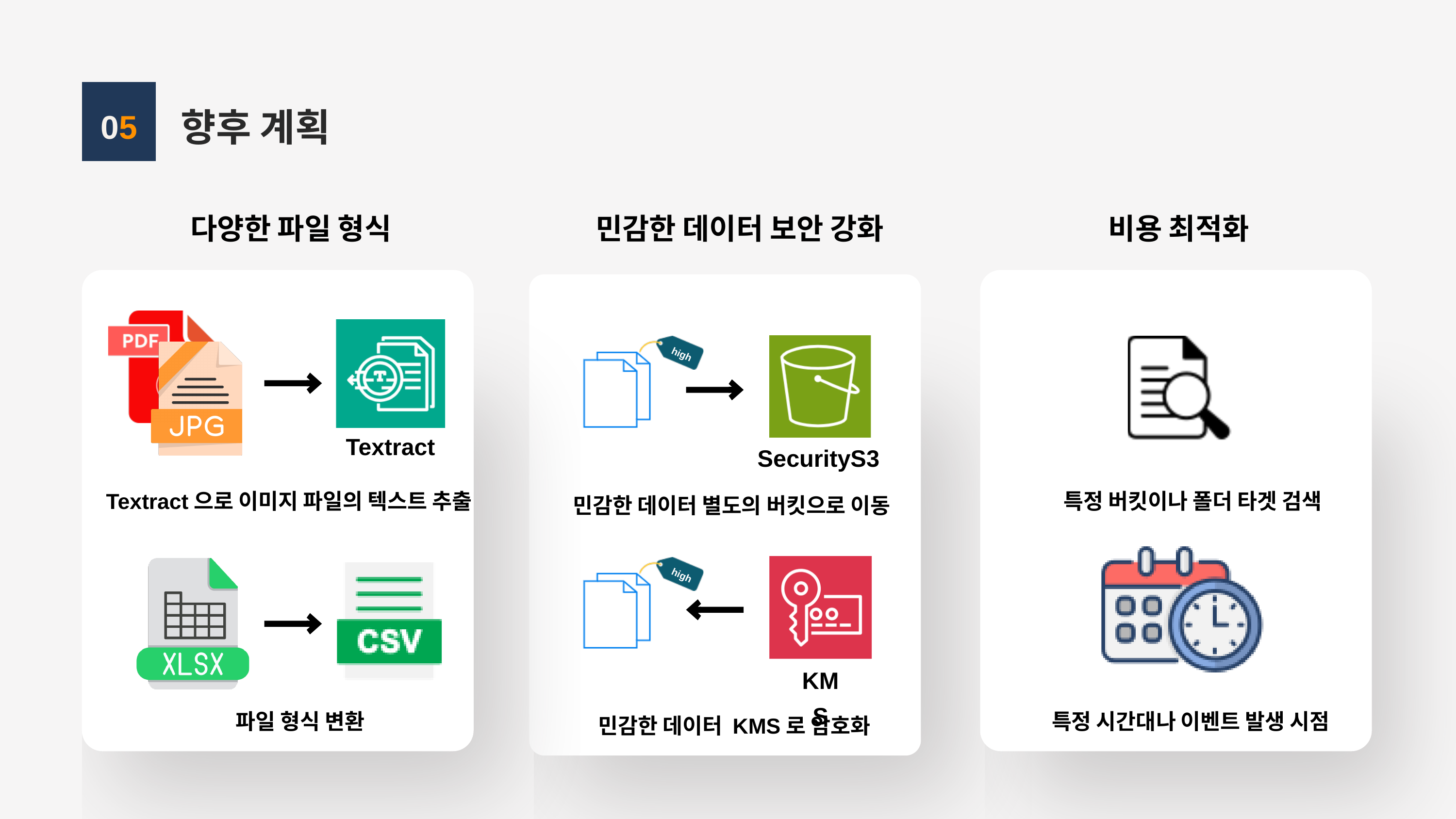

향후 계획
05
다양한 파일 형식
민감한 데이터 보안 강화
비용 최적화

특정 버킷이나 폴더 타겟 검색

특정 시간대나 이벤트 발생 시점

Textract
Textract으로 이미지 파일의 텍스트 추출

파일 형식 변환

high

SecurityS3
민감한 데이터 별도의 버킷으로 이동

high

KMS
민감한 데이터 KMS로 암호화
사용할 때